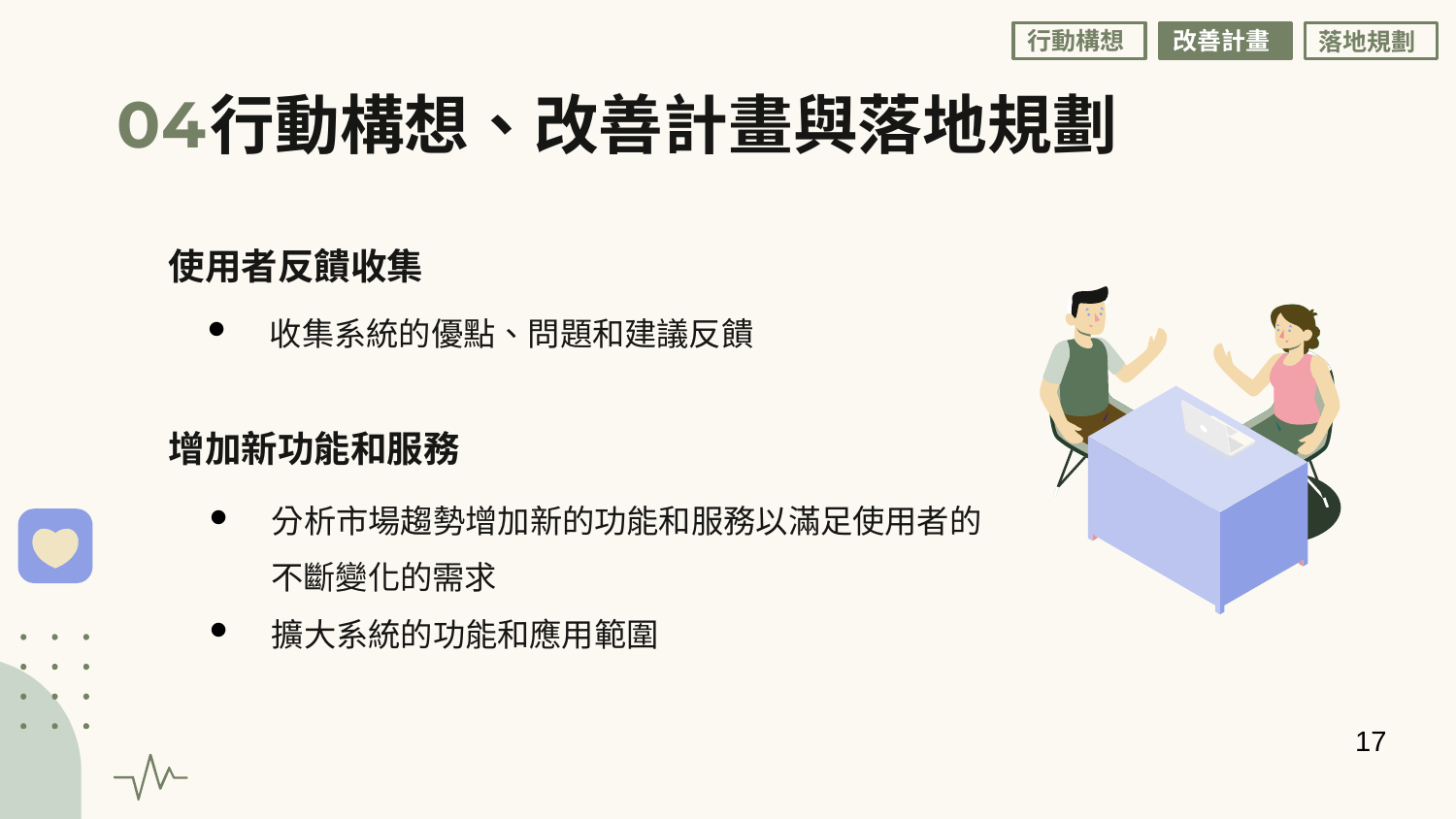

行動構想
改善計畫
落地規劃
行動構想、改善計畫與落地規劃
04
使用者反饋收集

 收集系統的優點、問題和建議反饋
增加新功能和服務
 分析市場趨勢增加新的功能和服務以滿足使用者的
      不斷變化的需求
 擴大系統的功能和應用範圍
17